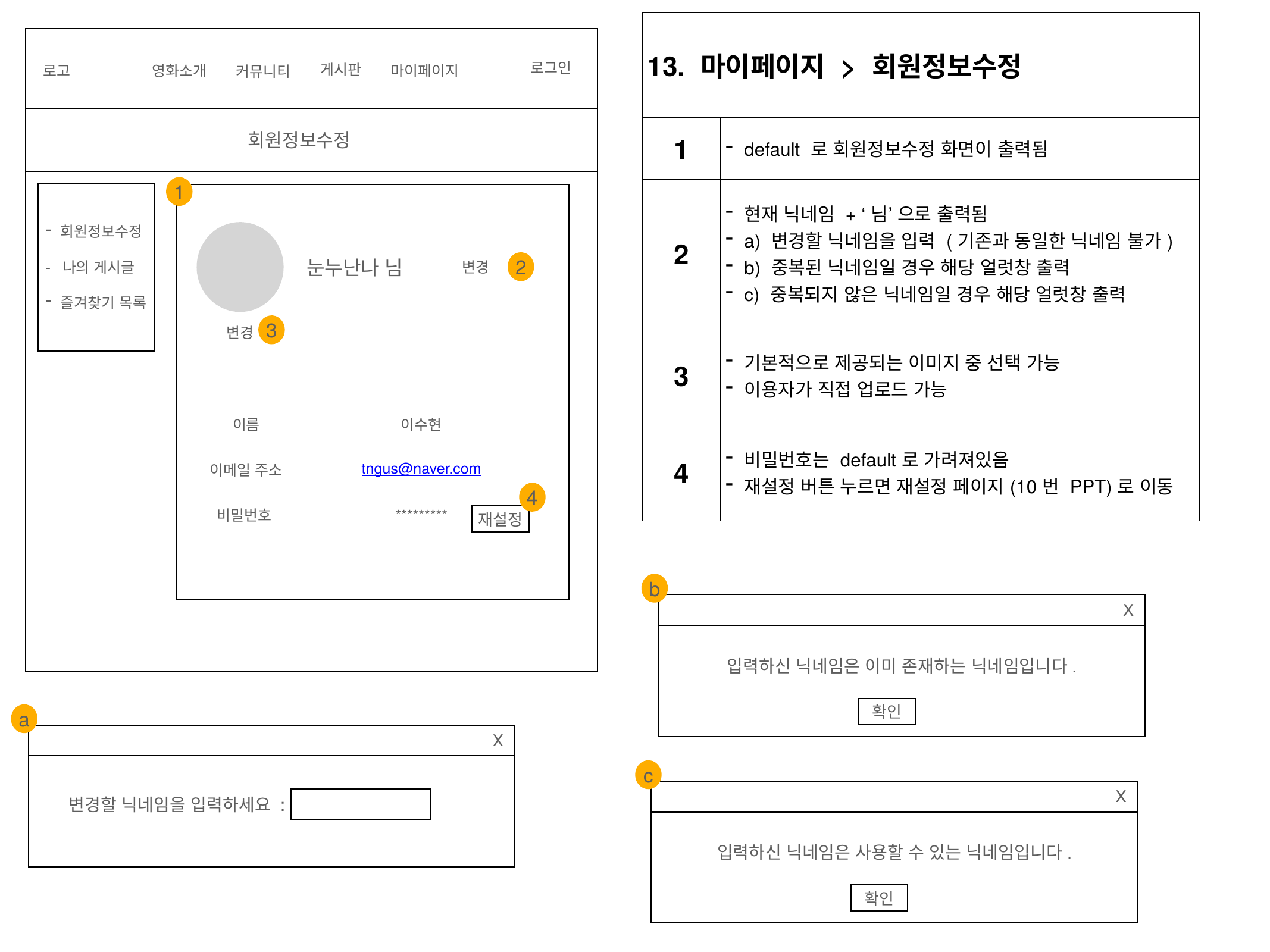

| 13. 마이페이지 > 회원정보수정 |  |  |  |
| --- | --- | --- | --- |
| 1 | default 로 회원정보수정 화면이 출력됨 |  |  |
| 2 | 현재 닉네임 + ‘님’ 으로 출력됨 a) 변경할 닉네임을 입력 (기존과 동일한 닉네임 불가) b) 중복된 닉네임일 경우 해당 얼럿창 출력 c) 중복되지 않은 닉네임일 경우 해당 얼럿창 출력 |  |  |
| 3 | 기본적으로 제공되는 이미지 중 선택 가능 이용자가 직접 업로드 가능 |  |  |
| 4 | 비밀번호는 default로 가려져있음 재설정 버튼 누르면 재설정 페이지(10번 PPT)로 이동 |  |  |

로그인
게시판
로고
영화소개
마이페이지
커뮤니티

회원정보수정

1

회원정보수정

-  나의 게시글

즐겨찾기 목록

눈누난나 님
2
변경

3
변경
이름
이수현
이메일 주소
tngus@naver.com

4
비밀번호
*********

재설정

b

X

입력하신 닉네임은 이미 존재하는 닉네임입니다.

확인

a

X

c

X

변경할 닉네임을 입력하세요 :

입력하신 닉네임은 사용할 수 있는 닉네임입니다.

확인